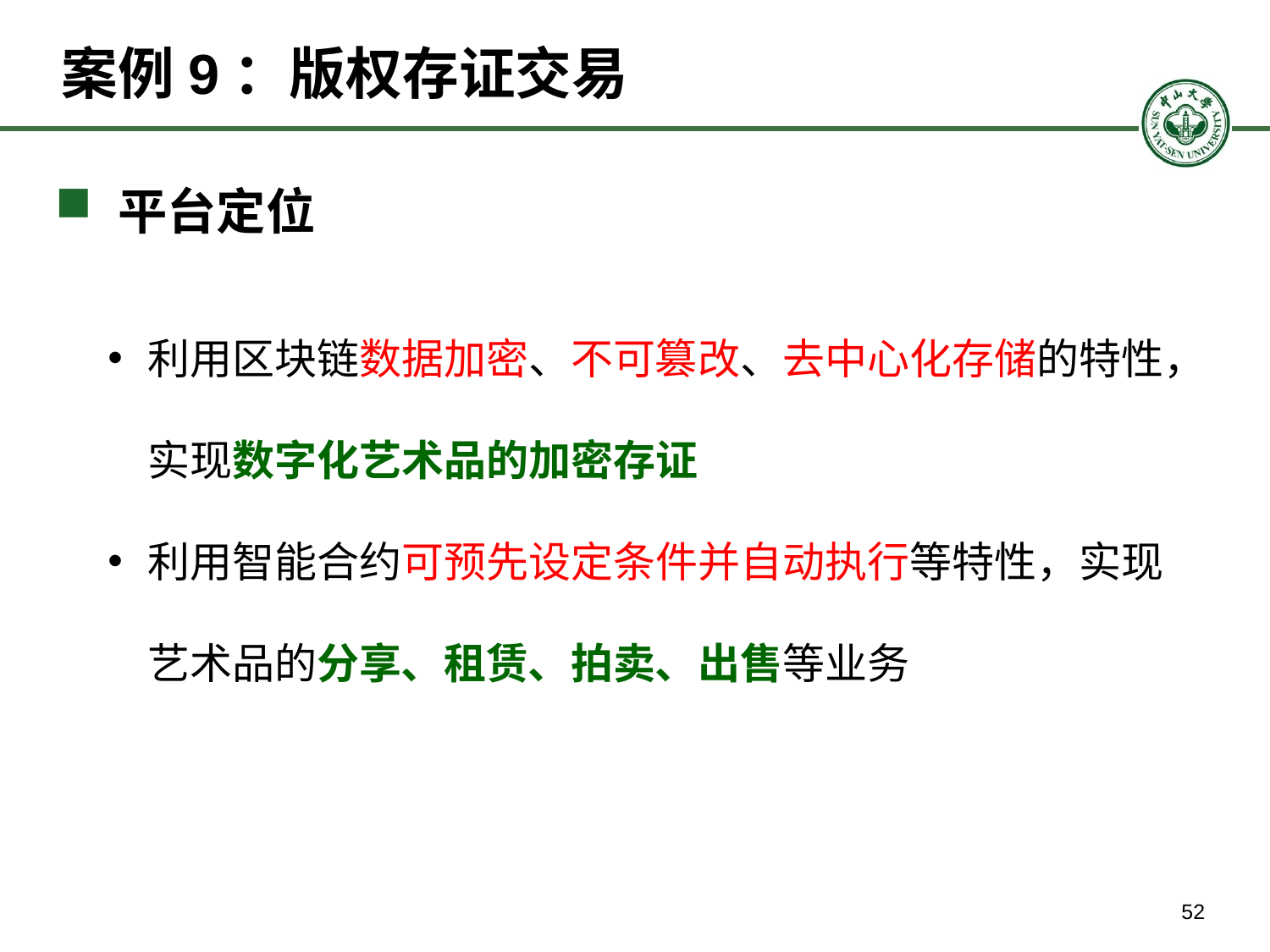

# 案例9：版权存证交易
 平台定位
利用区块链数据加密、不可篡改、去中心化存储的特性，实现数字化艺术品的加密存证
利用智能合约可预先设定条件并自动执行等特性，实现艺术品的分享、租赁、拍卖、出售等业务